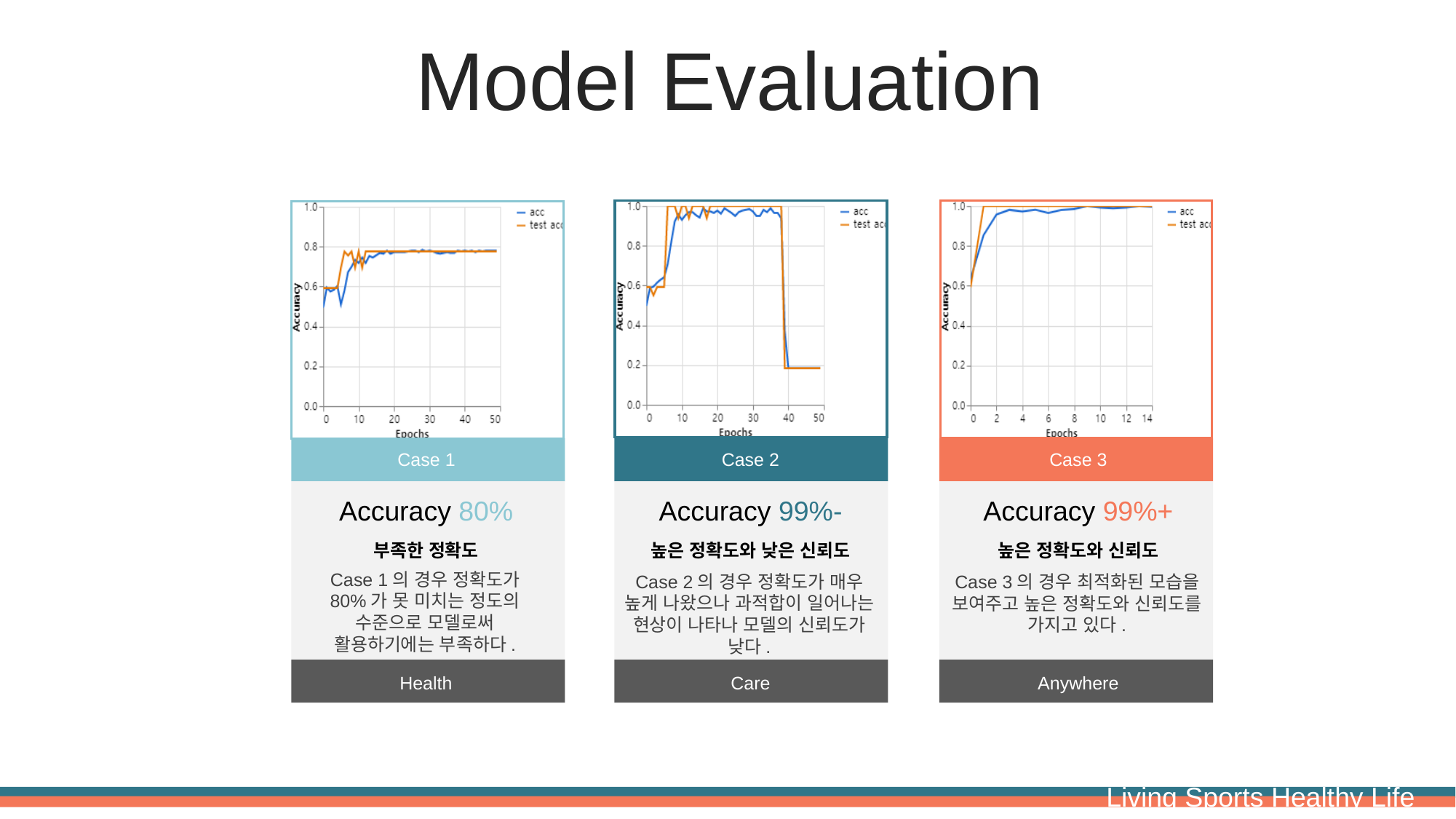

Model Evaluation

Case 1
Case 2
Case 3
Accuracy 80%
Accuracy 99%-
Accuracy 99%+
부족한 정확도
높은 정확도와 낮은 신뢰도
높은 정확도와 신뢰도
Case 1의 경우 정확도가 80%가 못 미치는 정도의 수준으로 모델로써 활용하기에는 부족하다.
Case 3의 경우 최적화된 모습을 보여주고 높은 정확도와 신뢰도를 가지고 있다.
Case 2의 경우 정확도가 매우 높게 나왔으나 과적합이 일어나는 현상이 나타나 모델의 신뢰도가 낮다.
Health
Care
Anywhere